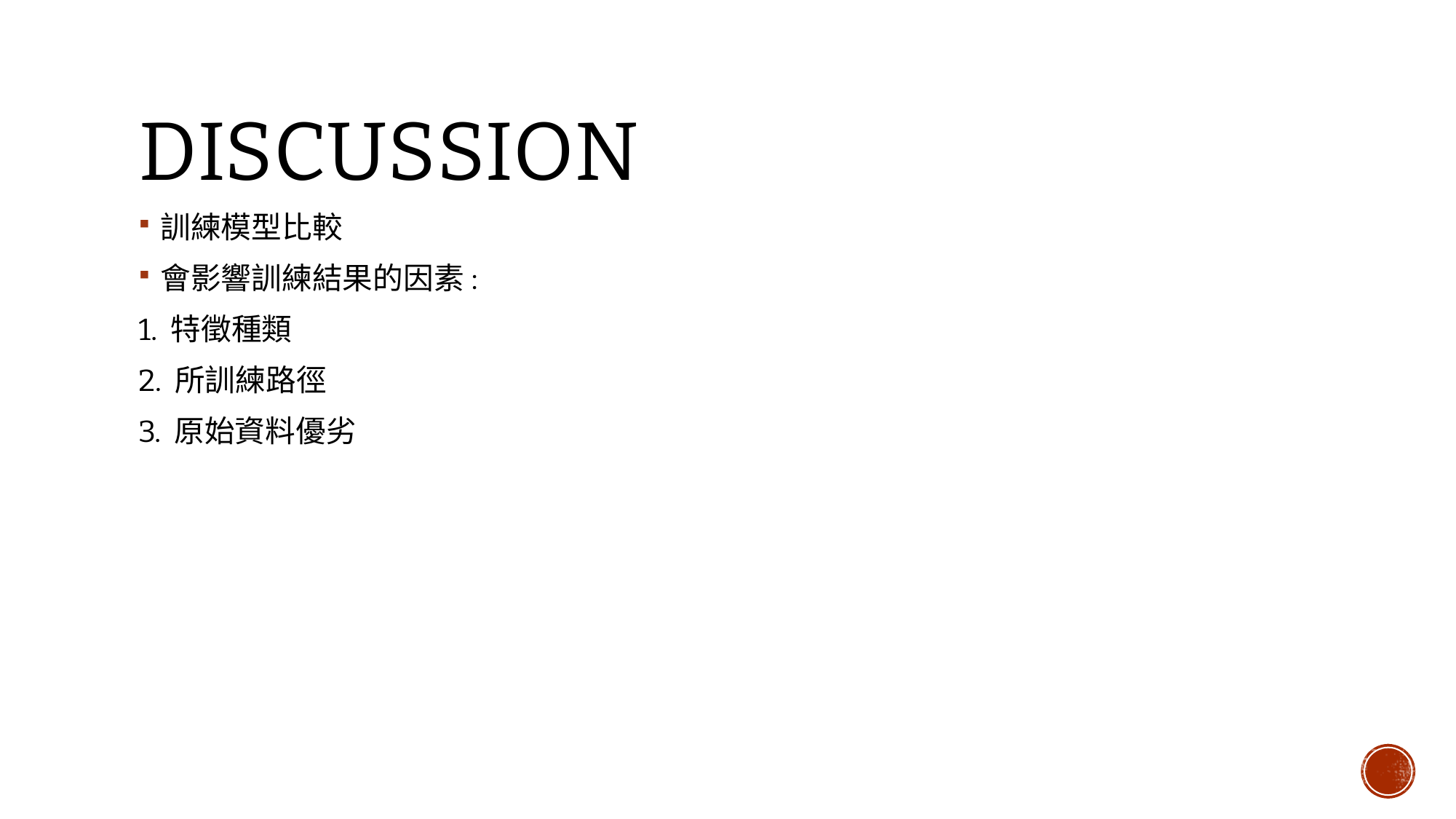

# DISCUSSION
訓練模型比較
會影響訓練結果的因素:
1. 特徵種類
2. 所訓練路徑
3. 原始資料優劣